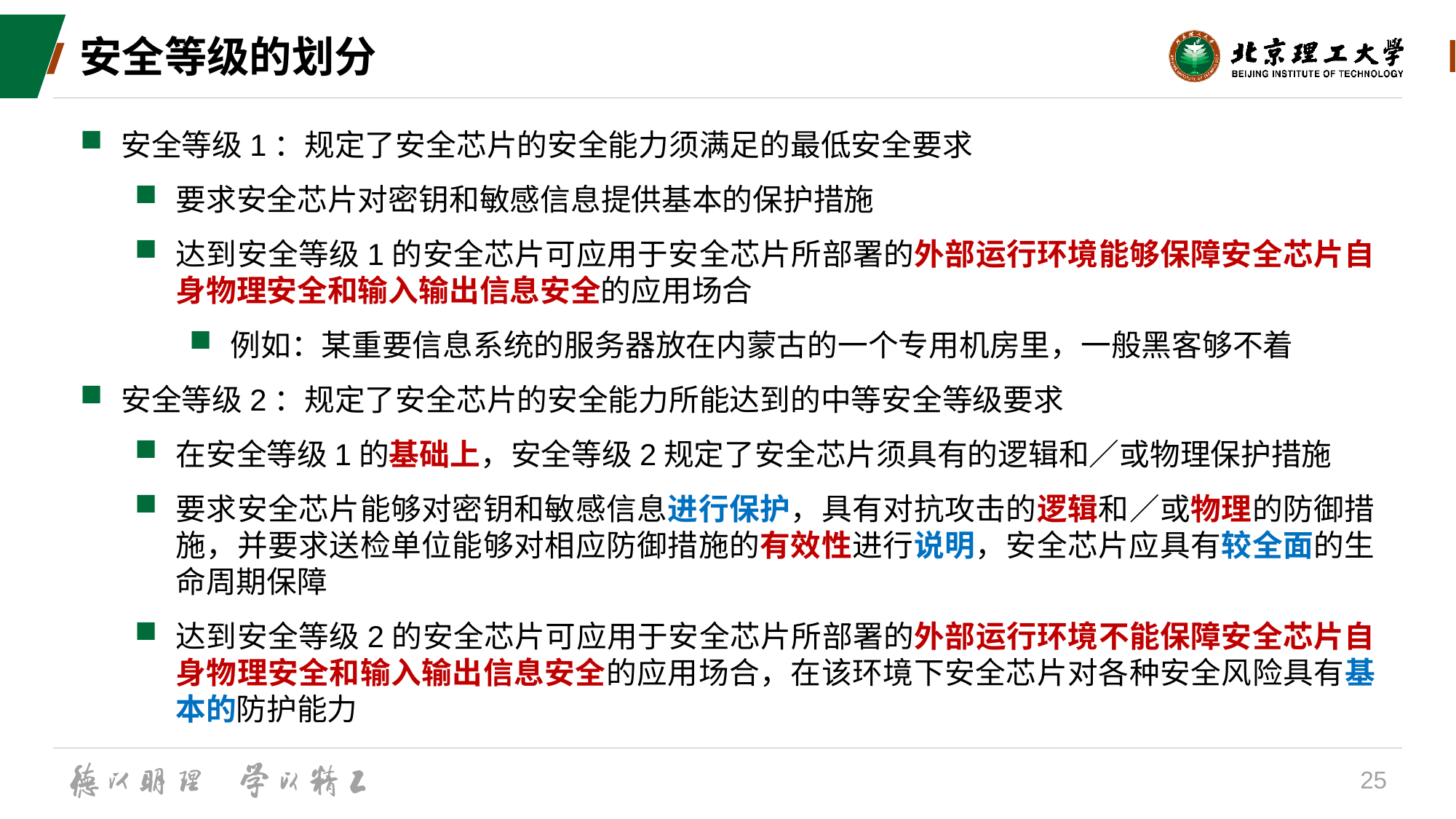

# 安全等级的划分
安全等级1：规定了安全芯片的安全能力须满足的最低安全要求
要求安全芯片对密钥和敏感信息提供基本的保护措施
达到安全等级1的安全芯片可应用于安全芯片所部署的外部运行环境能够保障安全芯片自身物理安全和输入输出信息安全的应用场合
例如：某重要信息系统的服务器放在内蒙古的一个专用机房里，一般黑客够不着
安全等级2：规定了安全芯片的安全能力所能达到的中等安全等级要求
在安全等级1的基础上，安全等级2规定了安全芯片须具有的逻辑和／或物理保护措施
要求安全芯片能够对密钥和敏感信息进行保护，具有对抗攻击的逻辑和／或物理的防御措施，并要求送检单位能够对相应防御措施的有效性进行说明，安全芯片应具有较全面的生命周期保障
达到安全等级2的安全芯片可应用于安全芯片所部署的外部运行环境不能保障安全芯片自身物理安全和输入输出信息安全的应用场合，在该环境下安全芯片对各种安全风险具有基本的防护能力